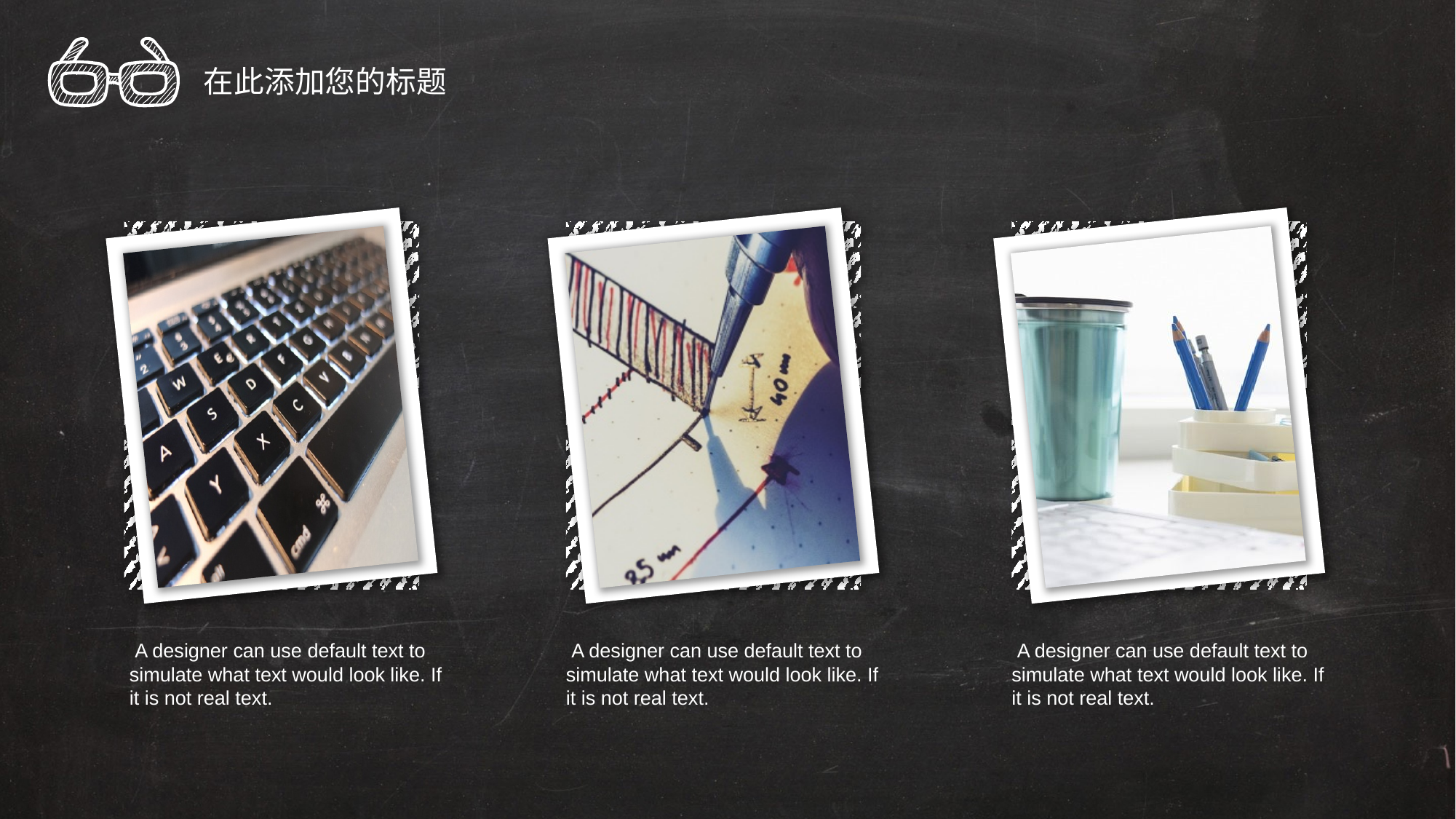

在此添加您的标题

 A designer can use default text to simulate what text would look like. If it is not real text.
 A designer can use default text to simulate what text would look like. If it is not real text.
 A designer can use default text to simulate what text would look like. If it is not real text.